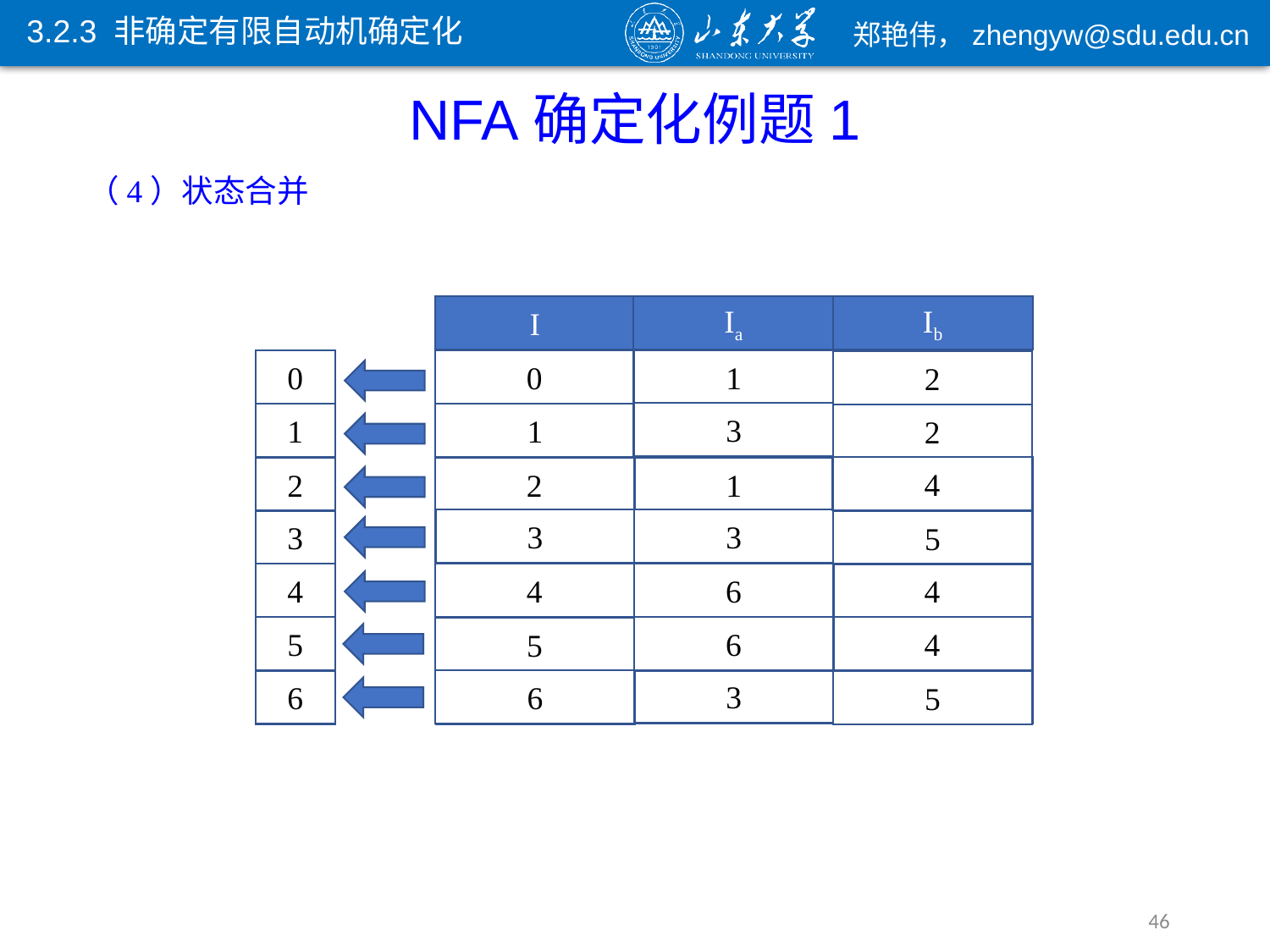

3.2.3 非确定有限自动机确定化
NFA确定化例题1
（4）状态合并
I
Ia
Ib
{X,0,2}
{X,0,2}
0
1
1
1
{0,2,4}
{0,2,5}
0

2
2
2
{0,2,4}
{0,2,4}
{0,2,4}
{0,2,5}
{0,2,5}
{0,2,5}
3
3
3
3
{0,1,2,3,4,Y}
{0,1,2,3,4,Y}
{0,1,2,3,4,Y}
{0,1,2,3,4,Y}
{0,2,4}
{0,1,2,3,4,Y}
{0,2,5}
1

4
4
4
4
{0,1,2,3,5,Y}
{0,1,2,3,5,Y}
{0,1,2,3,5,Y}
{0,1,2,3,5,Y}
{0,2,5}
{0,2,4}
{0,1,2,3,5,Y}
2

{0,2,3,5,Y}
{0,2,3,5,Y}
{0,2,3,5,Y}
{0,1,2,3,4,Y}
{0,1,2,3,4,Y}
{0,2,3,5,Y}
3

5
5
5
6
6
6
{0,1,2,3,5,Y}
{0,2,3,4,Y}
{0,1,2,3,5,Y}
4

{0,2,3,4,Y}
{0,2,3,4,Y}
{0,2,3,4,Y}
{0,2,3,5,Y}
{0,2,3,4,Y}
{0,1,2,3,5,Y}
5

{0,2,3,4,Y}
{0,1,2,3,4,Y}
{0,2,3,5,Y}
6

46